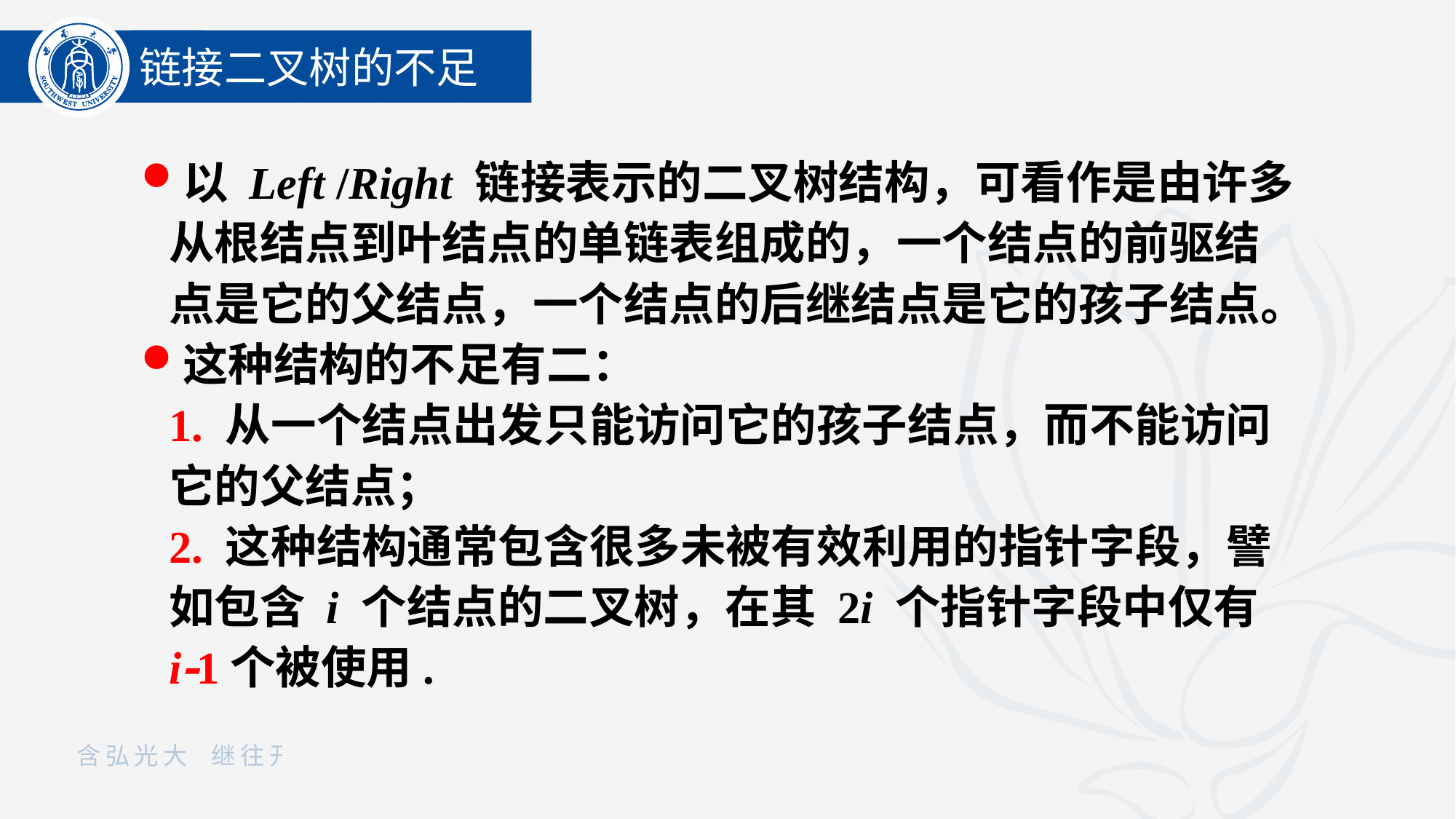

链接二叉树的不足
以 Left /Right 链接表示的二叉树结构，可看作是由许多从根结点到叶结点的单链表组成的，一个结点的前驱结点是它的父结点，一个结点的后继结点是它的孩子结点。
这种结构的不足有二：
1. 从一个结点出发只能访问它的孩子结点，而不能访问它的父结点；
2. 这种结构通常包含很多未被有效利用的指针字段，譬如包含 i 个结点的二叉树，在其 2i 个指针字段中仅有 i−1个被使用.